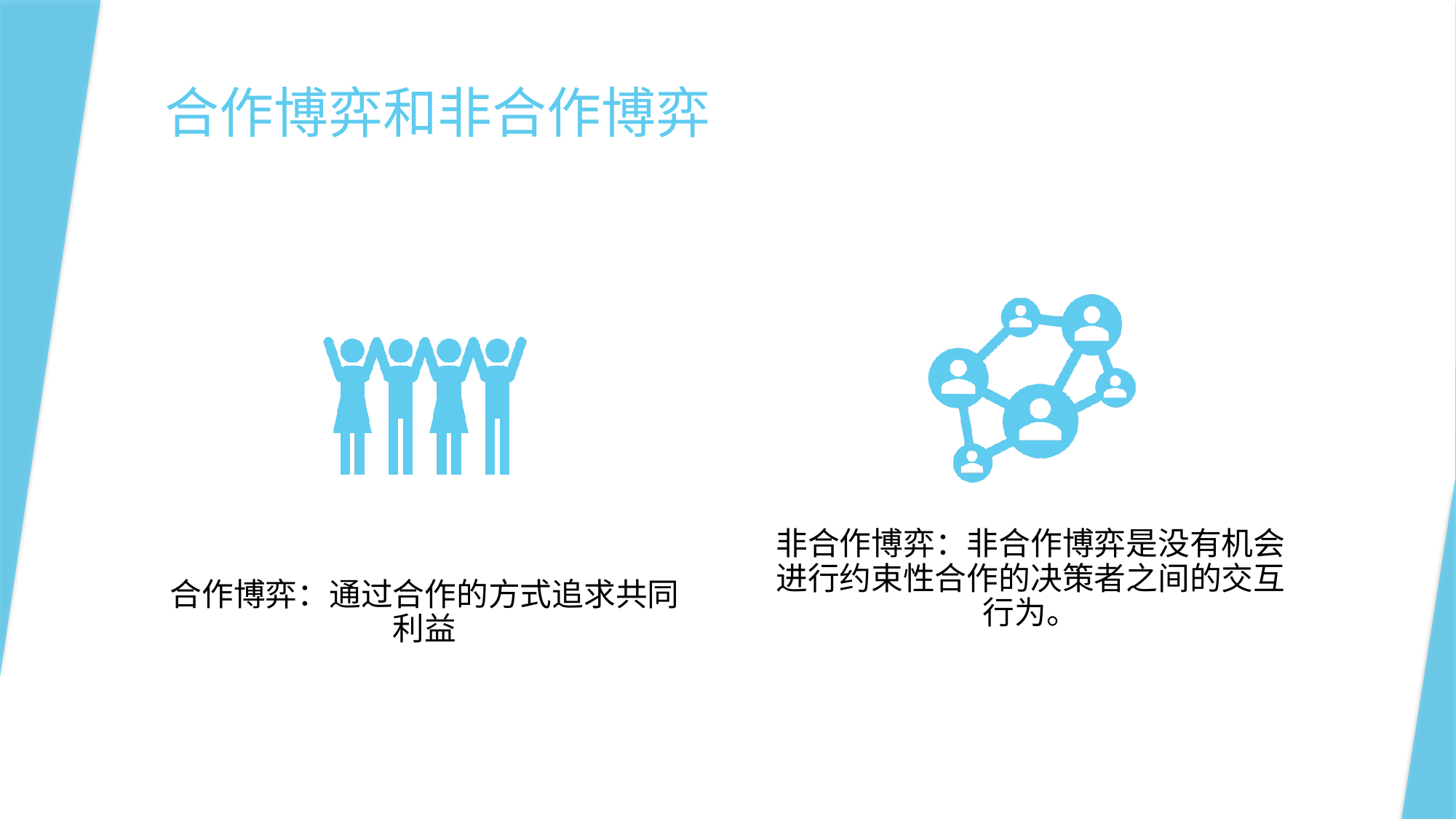

# 合作博弈和非合作博弈
合作博弈：通过合作的方式追求共同利益
非合作博弈：非合作博弈是没有机会进行约束性合作的决策者之间的交互行为。